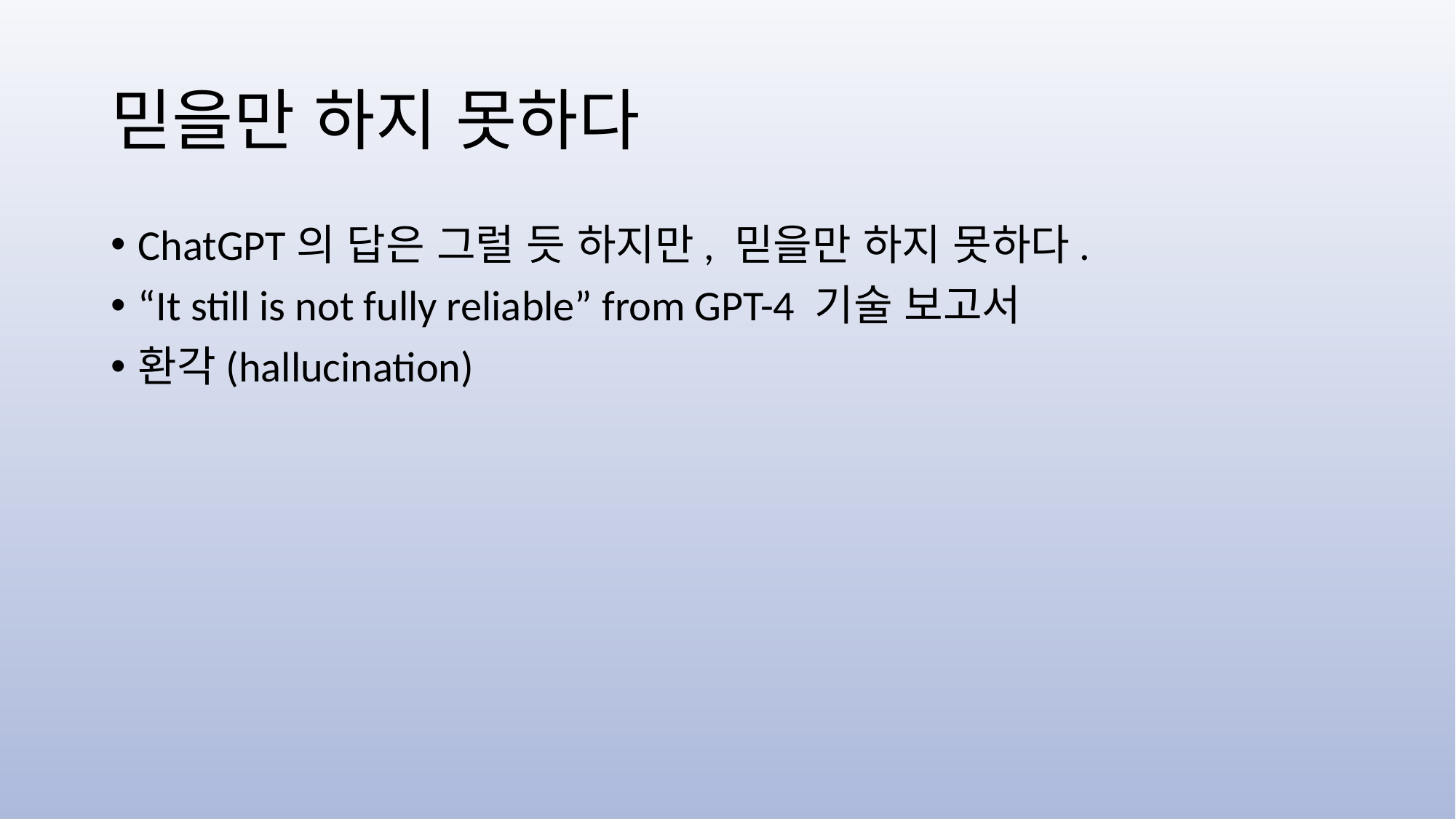

# 믿을만 하지 못하다
ChatGPT의 답은 그럴 듯 하지만, 믿을만 하지 못하다.
“It still is not fully reliable” from GPT-4 기술 보고서
환각(hallucination)